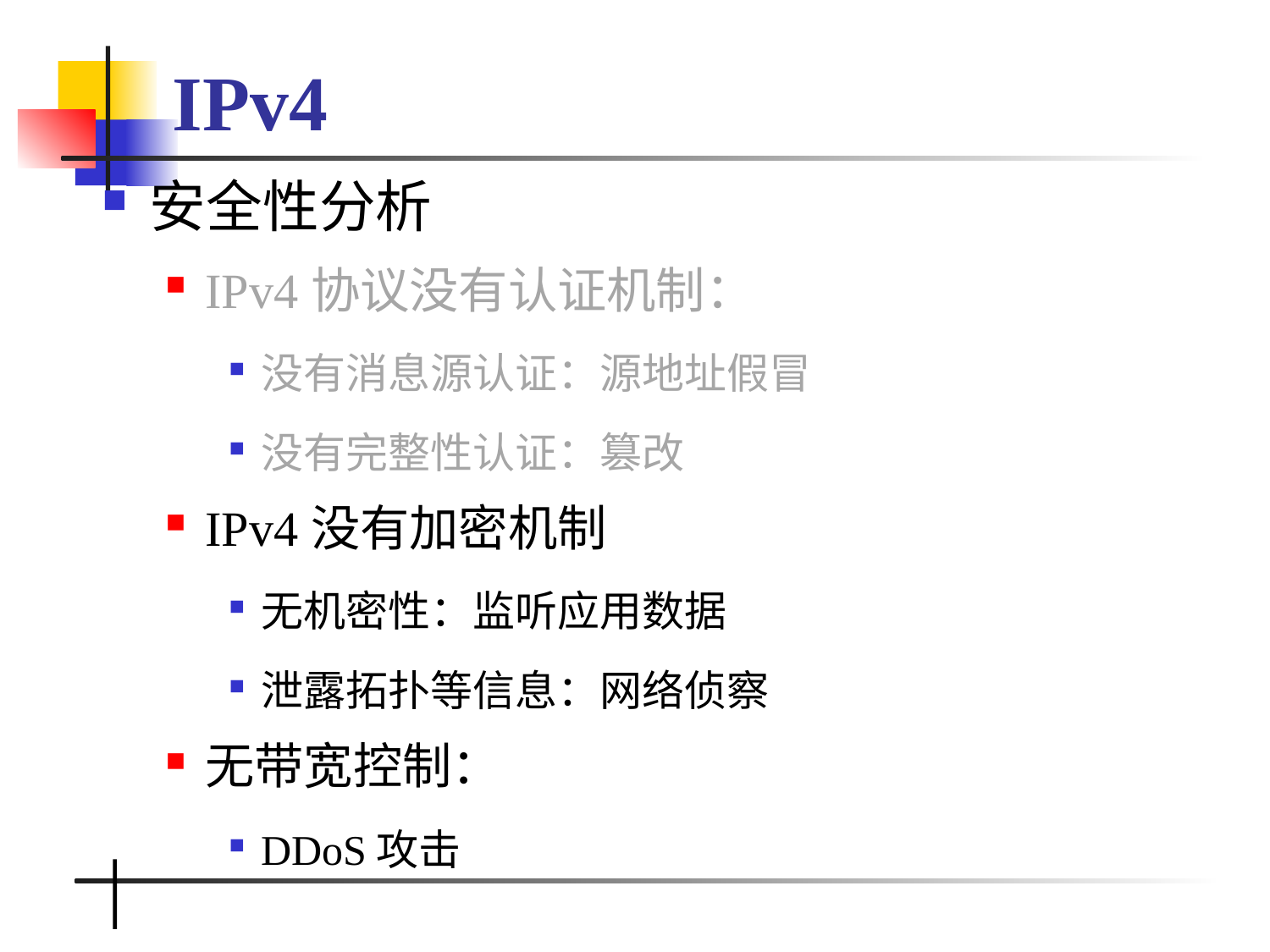

# IPv4
安全性分析
IPv4协议没有认证机制：
没有消息源认证：源地址假冒
没有完整性认证：篡改
IPv4没有加密机制
无机密性：监听应用数据
泄露拓扑等信息：网络侦察
无带宽控制：
DDoS攻击